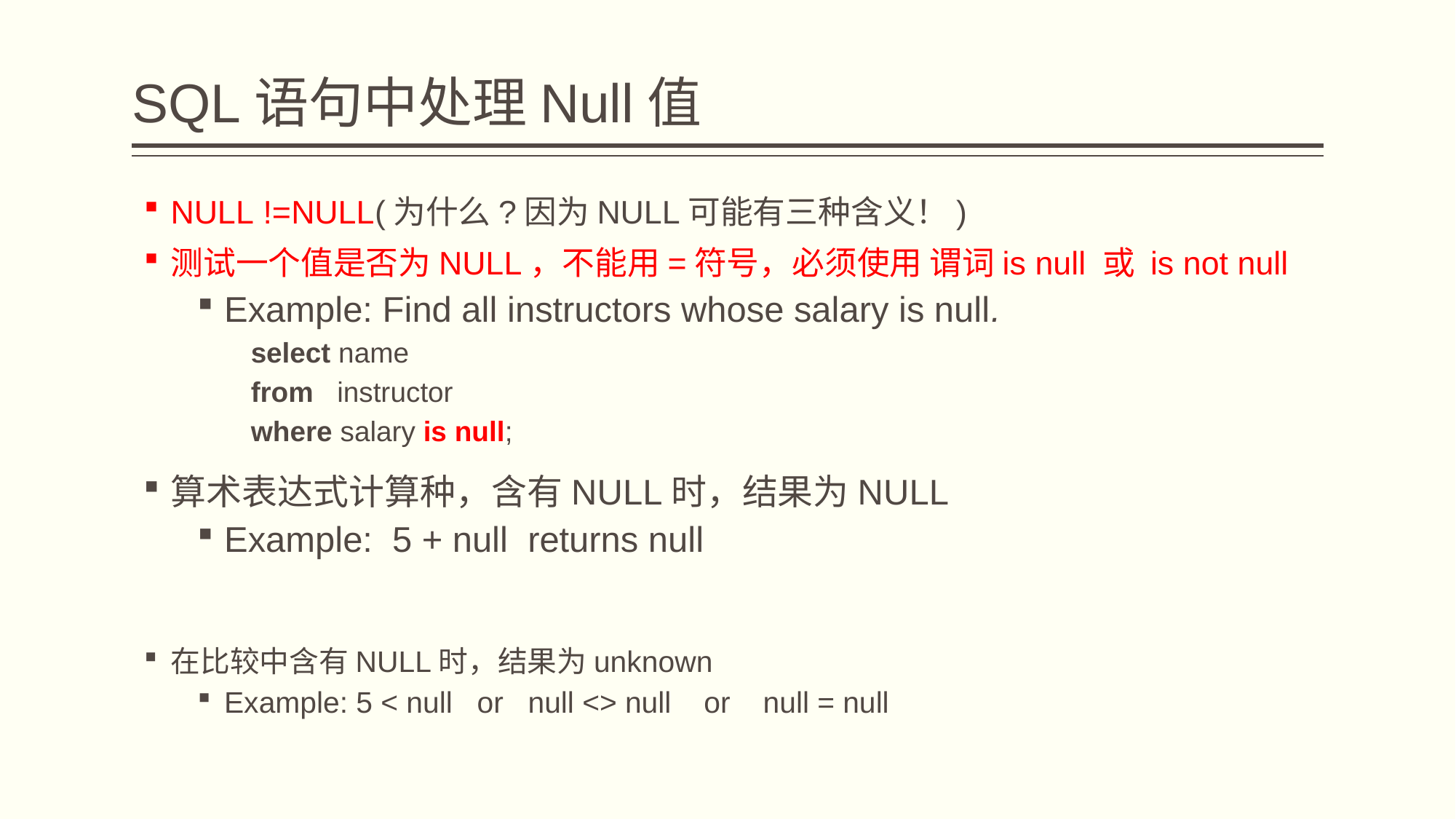

# SQL语句中处理Null值
NULL !=NULL(为什么?因为NULL可能有三种含义！)
测试一个值是否为NULL，不能用=符号，必须使用 谓词is null 或 is not null
Example: Find all instructors whose salary is null.
	select name
	from   instructor
	where salary is null;
算术表达式计算种，含有NULL时，结果为NULL
Example:  5 + null  returns null

在比较中含有NULL时，结果为unknown
Example: 5 < null   or   null <> null    or    null = null